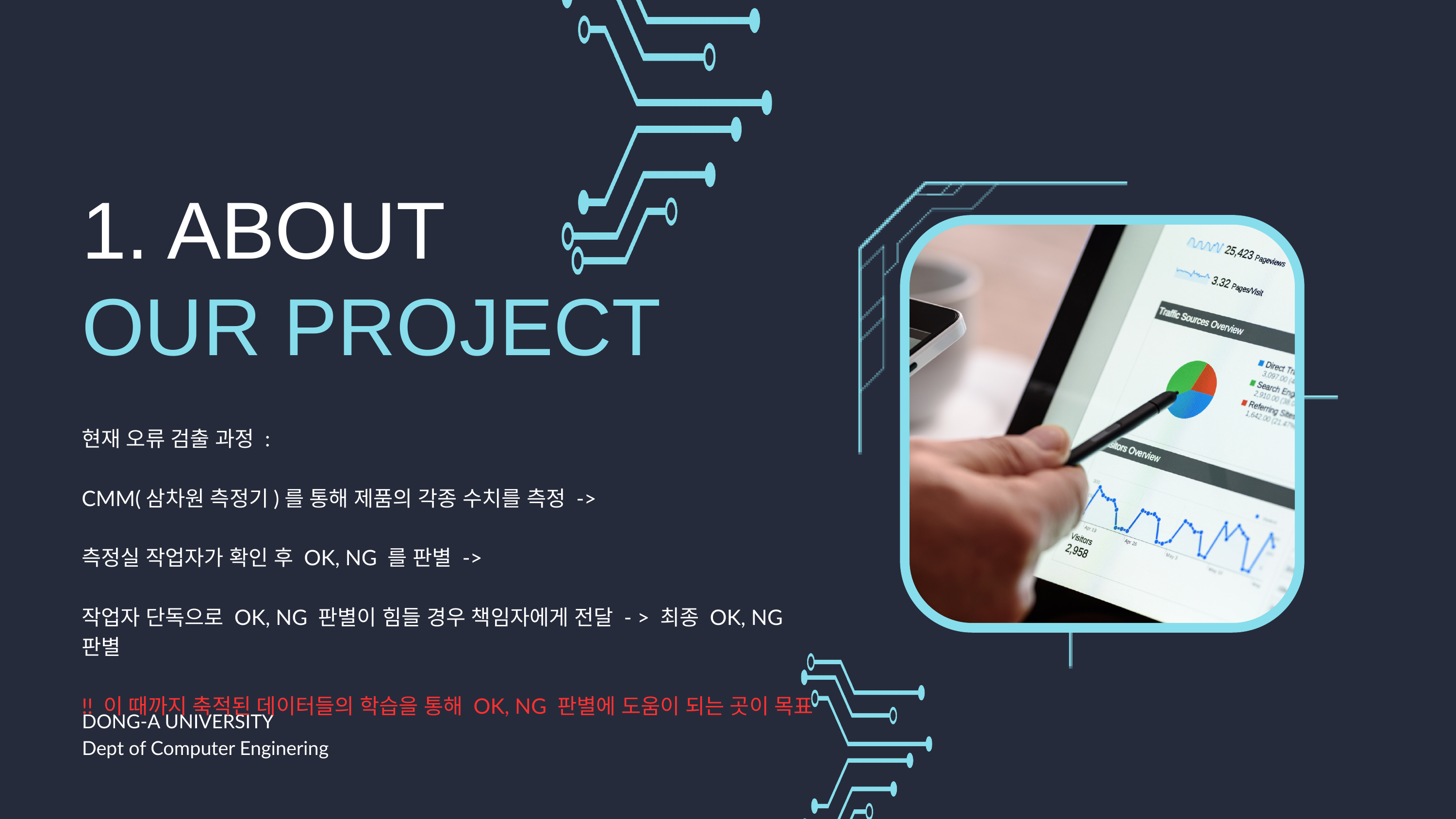

1. ABOUT

OUR PROJECT

현재 오류 검출 과정 :

CMM(삼차원 측정기)를 통해 제품의 각종 수치를 측정 ->

측정실 작업자가 확인 후 OK, NG 를 판별 ->

작업자 단독으로 OK, NG 판별이 힘들 경우 책임자에게 전달 - > 최종 OK, NG 판별

!! 이 때까지 축적된 데이터들의 학습을 통해 OK, NG 판별에 도움이 되는 곳이 목표

DONG-A UNIVERSITY
Dept of Computer Enginering